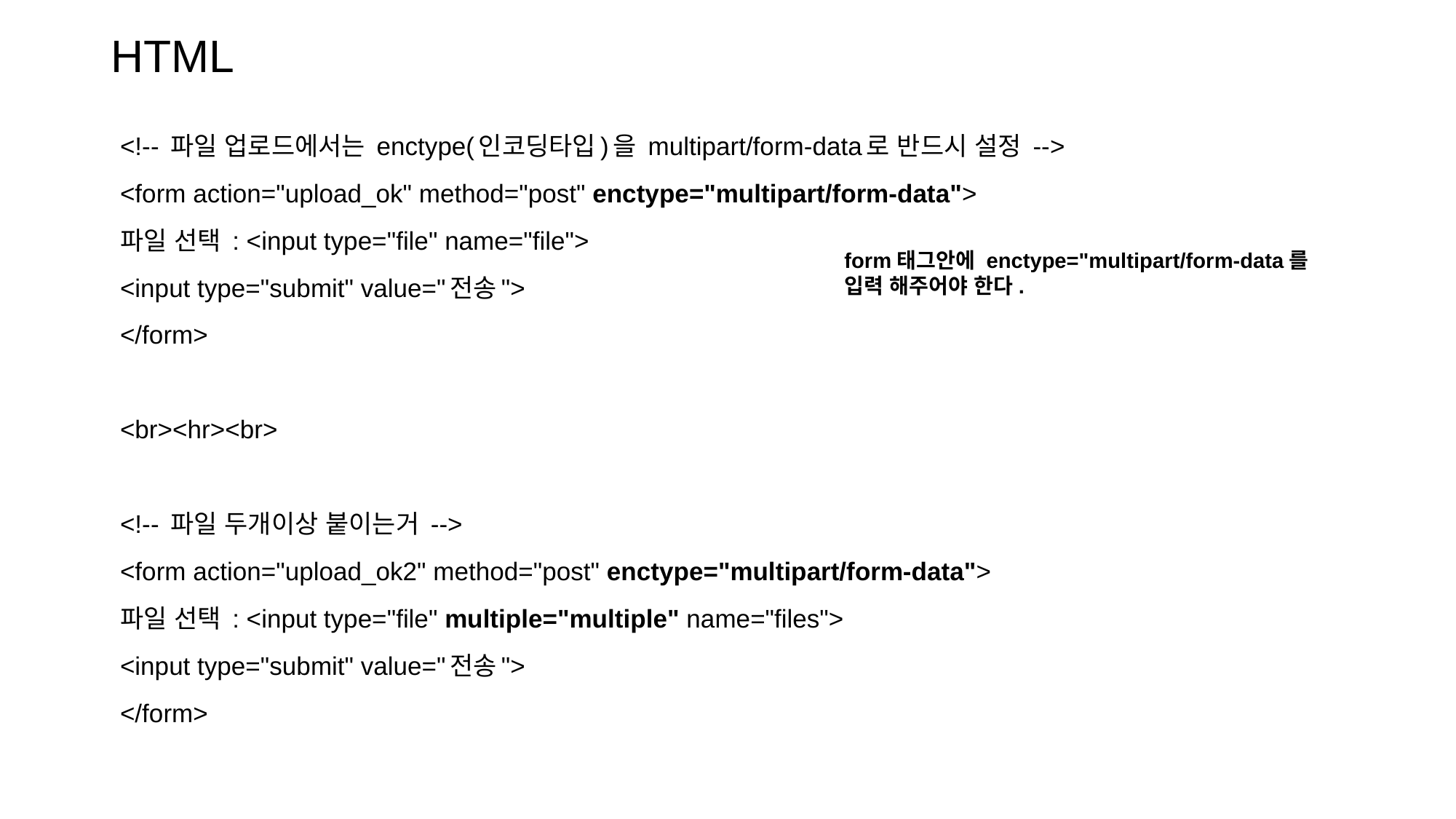

# HTML
<!-- 파일 업로드에서는 enctype(인코딩타입)을 multipart/form-data로 반드시 설정 -->
<form action="upload_ok" method="post" enctype="multipart/form-data">
	파일 선택 : <input type="file" name="file">
	<input type="submit" value="전송">
</form>

<br><hr><br>

<!-- 파일 두개이상 붙이는거 -->
<form action="upload_ok2" method="post" enctype="multipart/form-data">
	파일 선택 : <input type="file" multiple="multiple" name="files">
	<input type="submit" value="전송">
</form>
form태그안에 enctype="multipart/form-data를 입력 해주어야 한다.